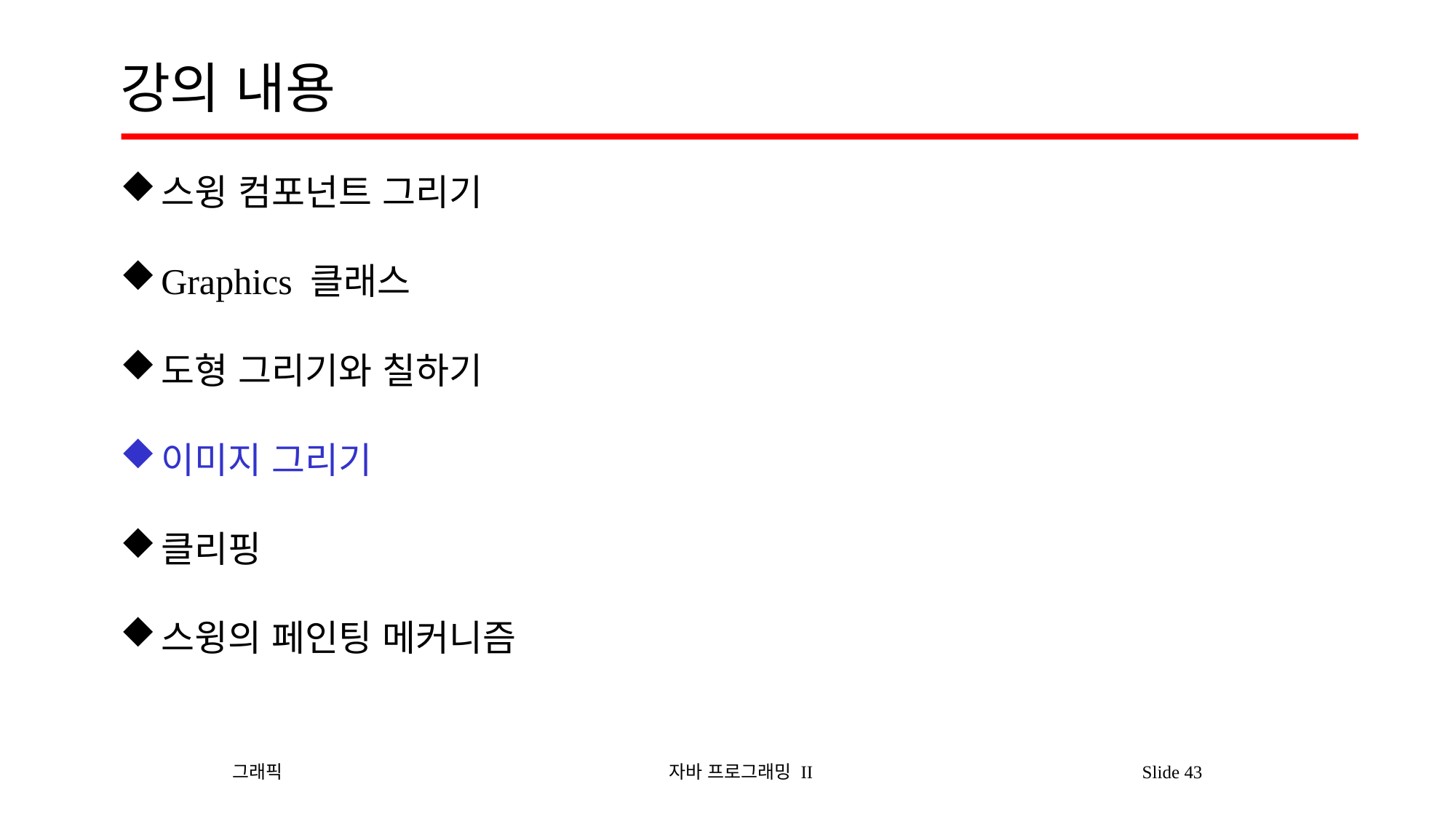

# 강의 내용
스윙 컴포넌트 그리기
Graphics 클래스
도형 그리기와 칠하기
이미지 그리기
클리핑
스윙의 페인팅 메커니즘